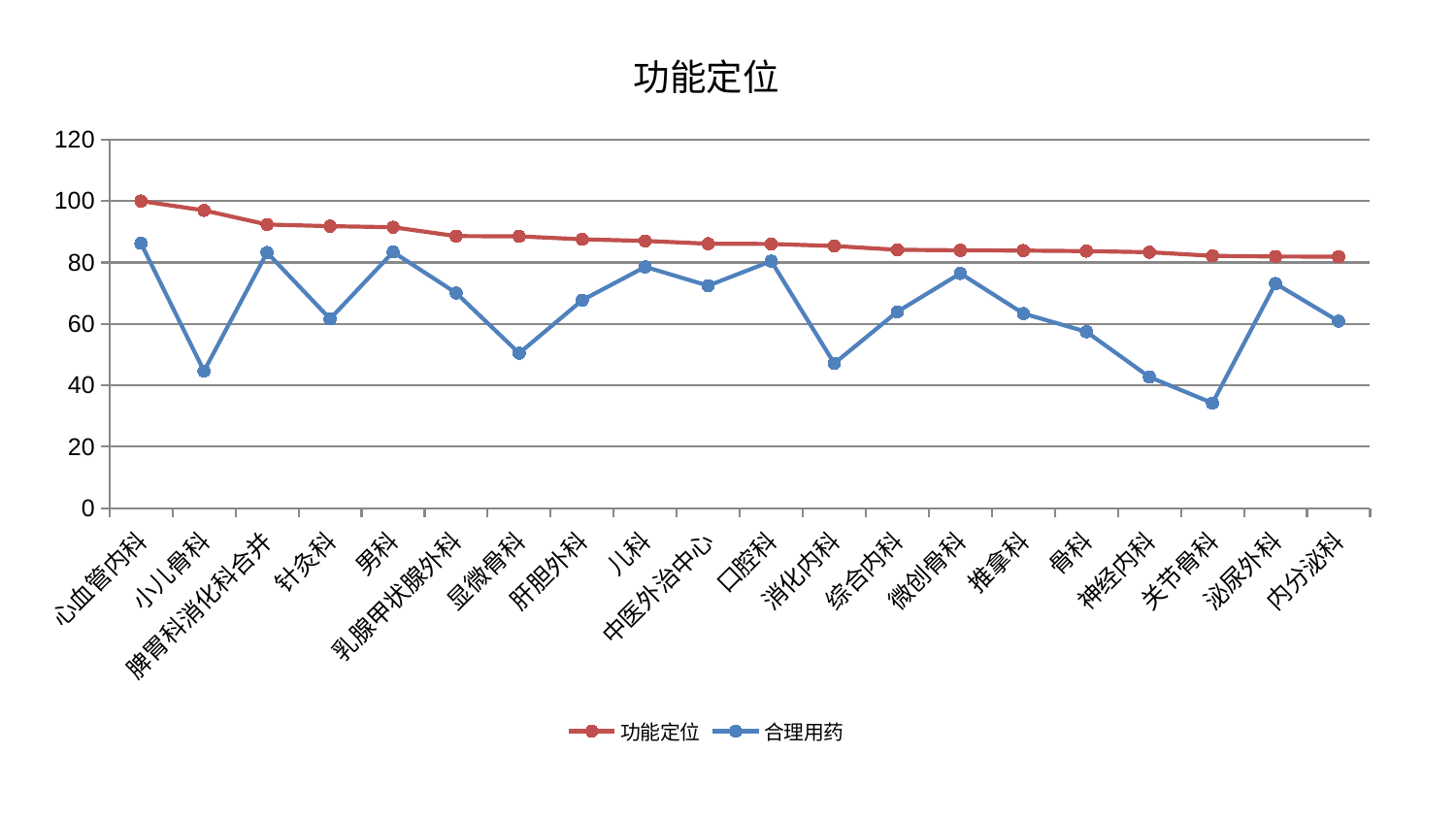

### Chart: 功能定位

| Category | 功能定位 | 合理用药 |
|---|---|---|
| 心血管内科 | 100.0 | 86.26295643809767 |
| 小儿骨科 | 96.97671237732213 | 44.68053101135186 |
| 脾胃科消化科合并 | 92.3746306906389 | 83.24247478764082 |
| 针灸科 | 91.82099518942248 | 61.67286146442394 |
| 男科 | 91.49262995513661 | 83.41273241893731 |
| 乳腺甲状腺外科 | 88.5971818128245 | 70.09644188079943 |
| 显微骨科 | 88.52034022486365 | 50.483134731749324 |
| 肝胆外科 | 87.5550829191276 | 67.72336249259514 |
| 儿科 | 87.03581503214872 | 78.58384318543494 |
| 中医外治中心 | 86.11568151351592 | 72.46948234292904 |
| 口腔科 | 86.0533164874183 | 80.45842009575651 |
| 消化内科 | 85.3784250667553 | 47.15980607508671 |
| 综合内科 | 84.1361398185474 | 63.97965441267774 |
| 微创骨科 | 83.96978436406168 | 76.45522595158026 |
| 推拿科 | 83.88363437525817 | 63.39870367437566 |
| 骨科 | 83.708894970494 | 57.478434843174284 |
| 神经内科 | 83.35626195216173 | 42.744125218755606 |
| 关节骨科 | 82.16041174376431 | 34.236327905385835 |
| 泌尿外科 | 81.96522307316519 | 73.15766096273913 |
| 内分泌科 | 81.90324448462874 | 60.89119727820544 |
233